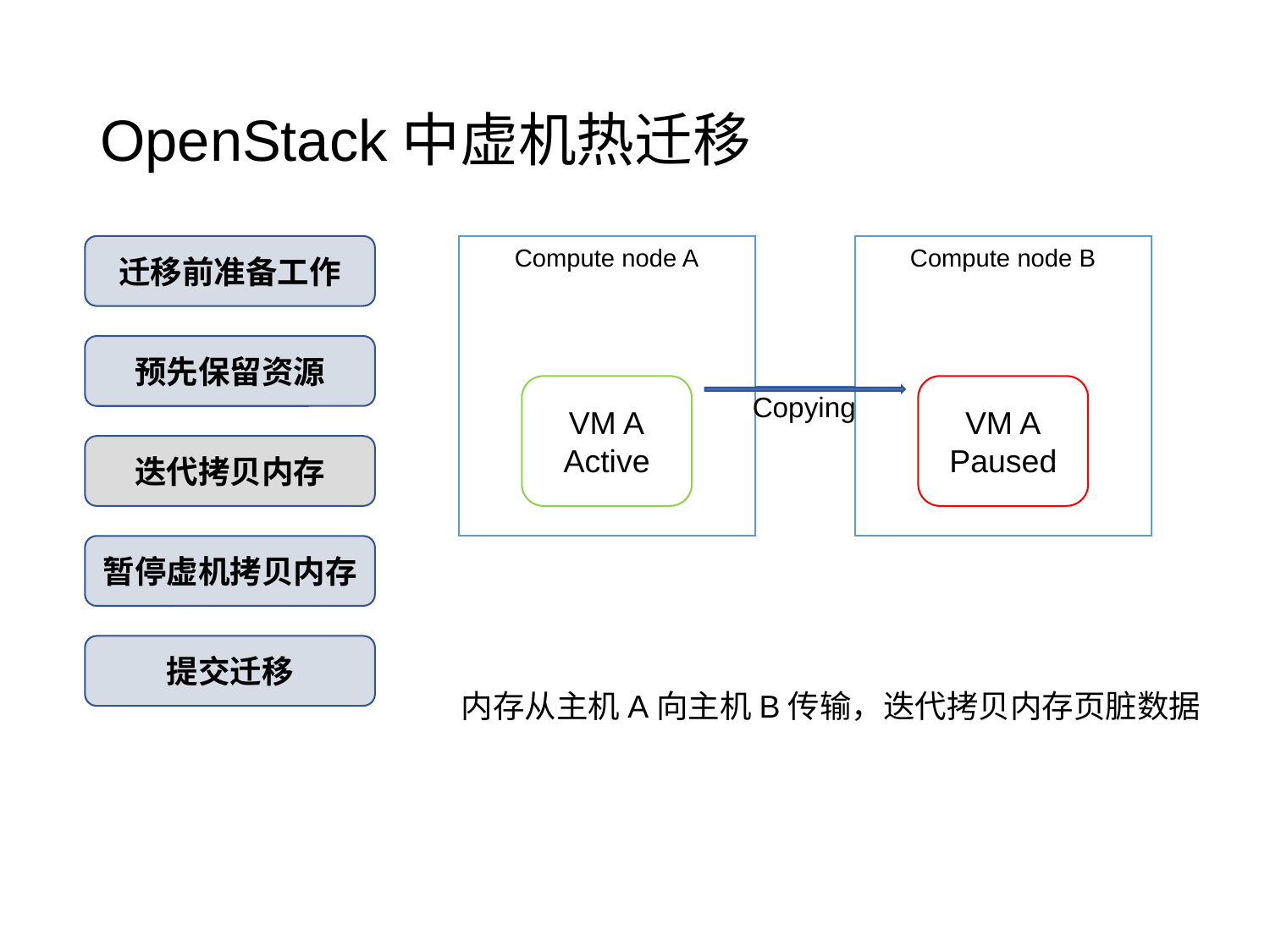

# OpenStack中虚机热迁移
迁移前准备工作
Compute node A
Compute node B

预先保留资源
VM A
Active
VM A
Paused
Copying

迭代拷贝内存
暂停虚机拷贝内存
提交迁移
内存从主机A向主机B传输，迭代拷贝内存页脏数据